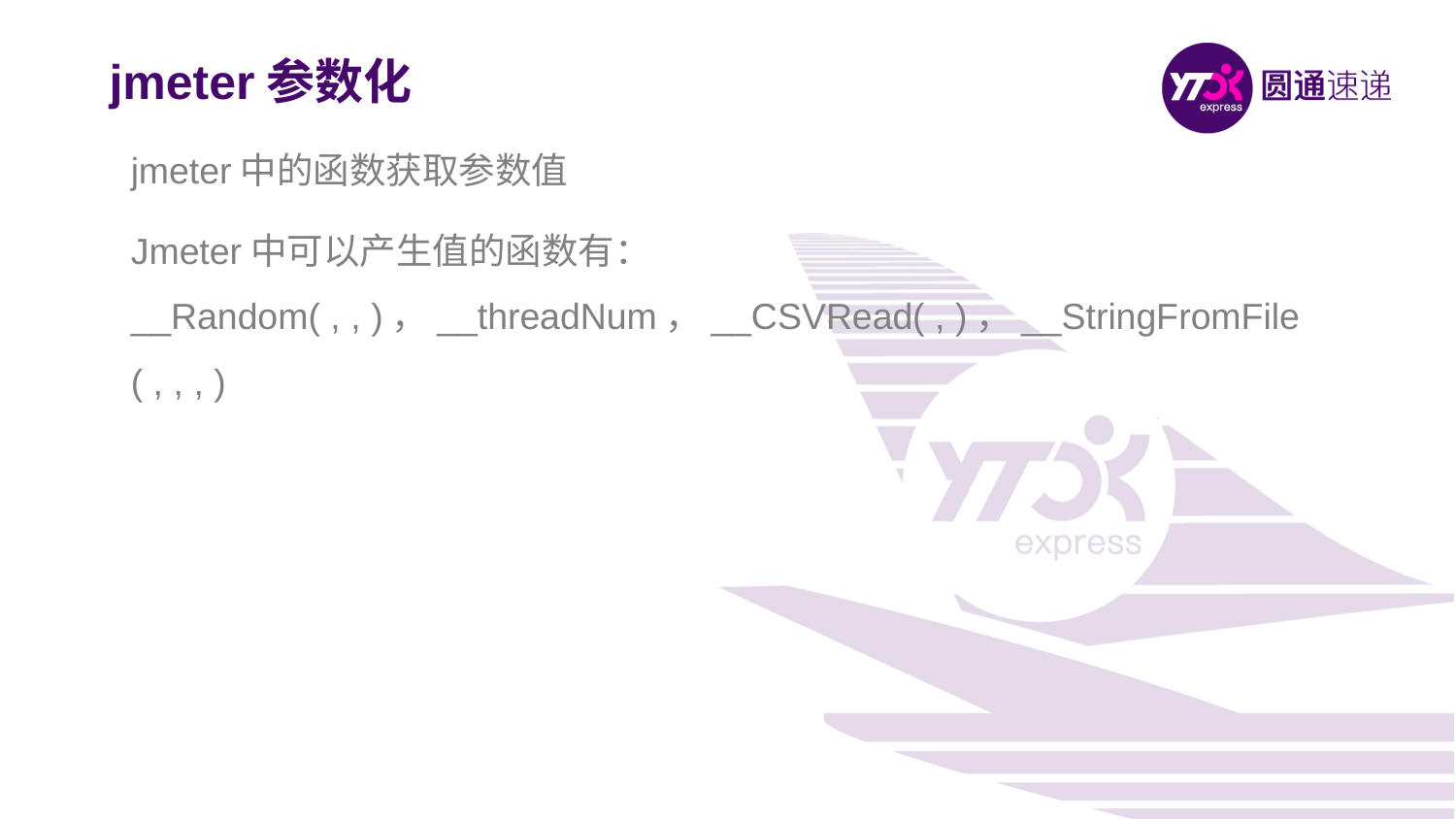

jmeter参数化
jmeter中的函数获取参数值
Jmeter中可以产生值的函数有：__Random( , , )，__threadNum，__CSVRead( , )，__StringFromFile( , , , )